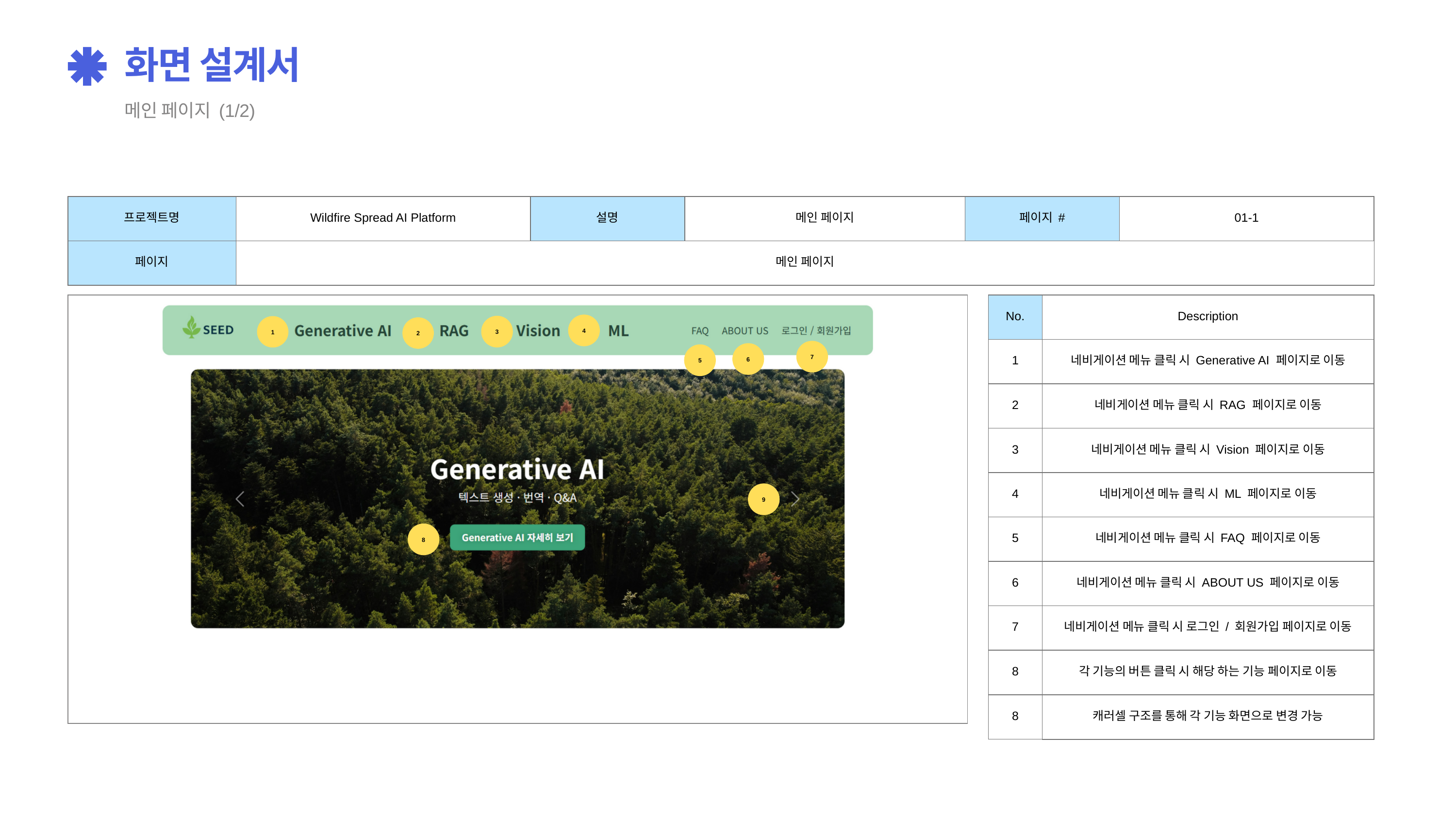

화면 설계서
메인 페이지 (1/2)

프로젝트명

Wildfire Spread AI Platform

설명

메인 페이지

페이지 #

01-1

페이지

메인 페이지

No.

Description

4

3

1

2

1

네비게이션 메뉴 클릭 시 Generative AI 페이지로 이동

7

6

5

2

네비게이션 메뉴 클릭 시 RAG 페이지로 이동

3

네비게이션 메뉴 클릭 시 Vision 페이지로 이동

4

네비게이션 메뉴 클릭 시 ML 페이지로 이동

9

5

네비게이션 메뉴 클릭 시 FAQ 페이지로 이동

8

6

네비게이션 메뉴 클릭 시 ABOUT US 페이지로 이동

7

네비게이션 메뉴 클릭 시 로그인 / 회원가입 페이지로 이동

8

각 기능의 버튼 클릭 시 해당 하는 기능 페이지로 이동

8

캐러셀 구조를 통해 각 기능 화면으로 변경 가능